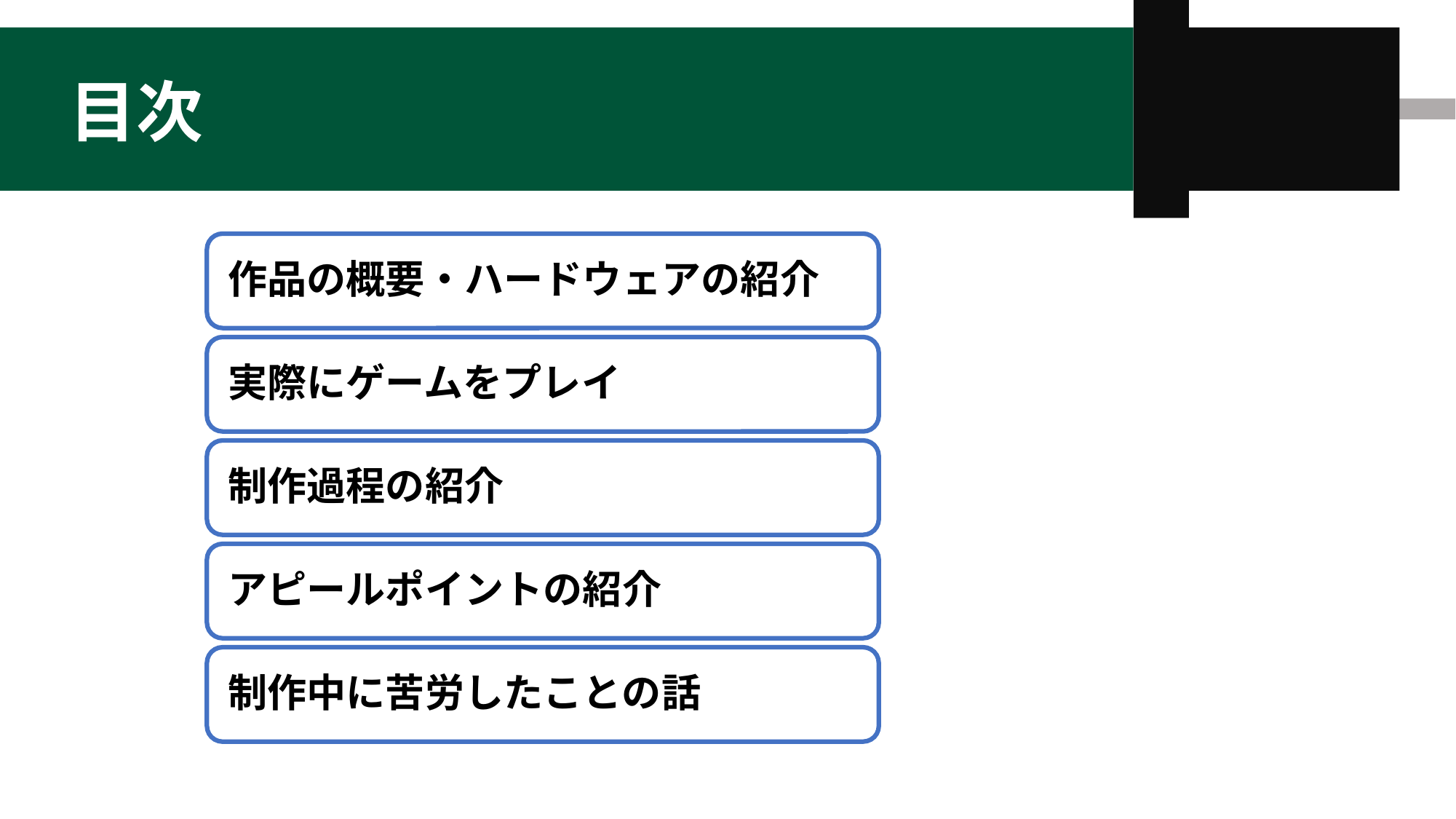

# 目次
作品の概要・ハードウェアの紹介
実際にゲームをプレイ
制作過程の紹介
アピールポイントの紹介
制作中に苦労したことの話